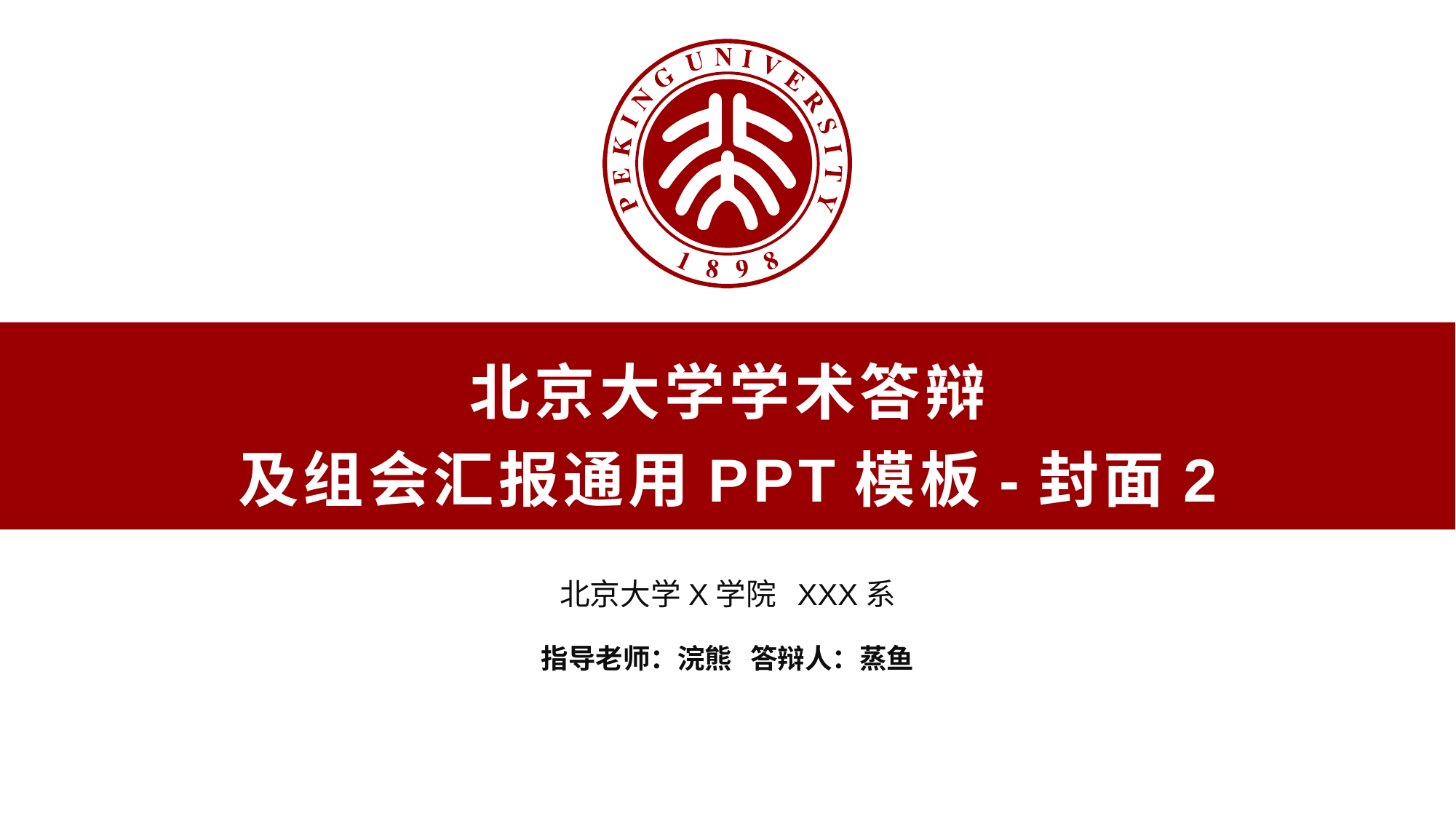

北京大学学术答辩
及组会汇报通用PPT模板-封面2
北京大学X学院  XXX系
指导老师：浣熊   答辩人：蒸鱼